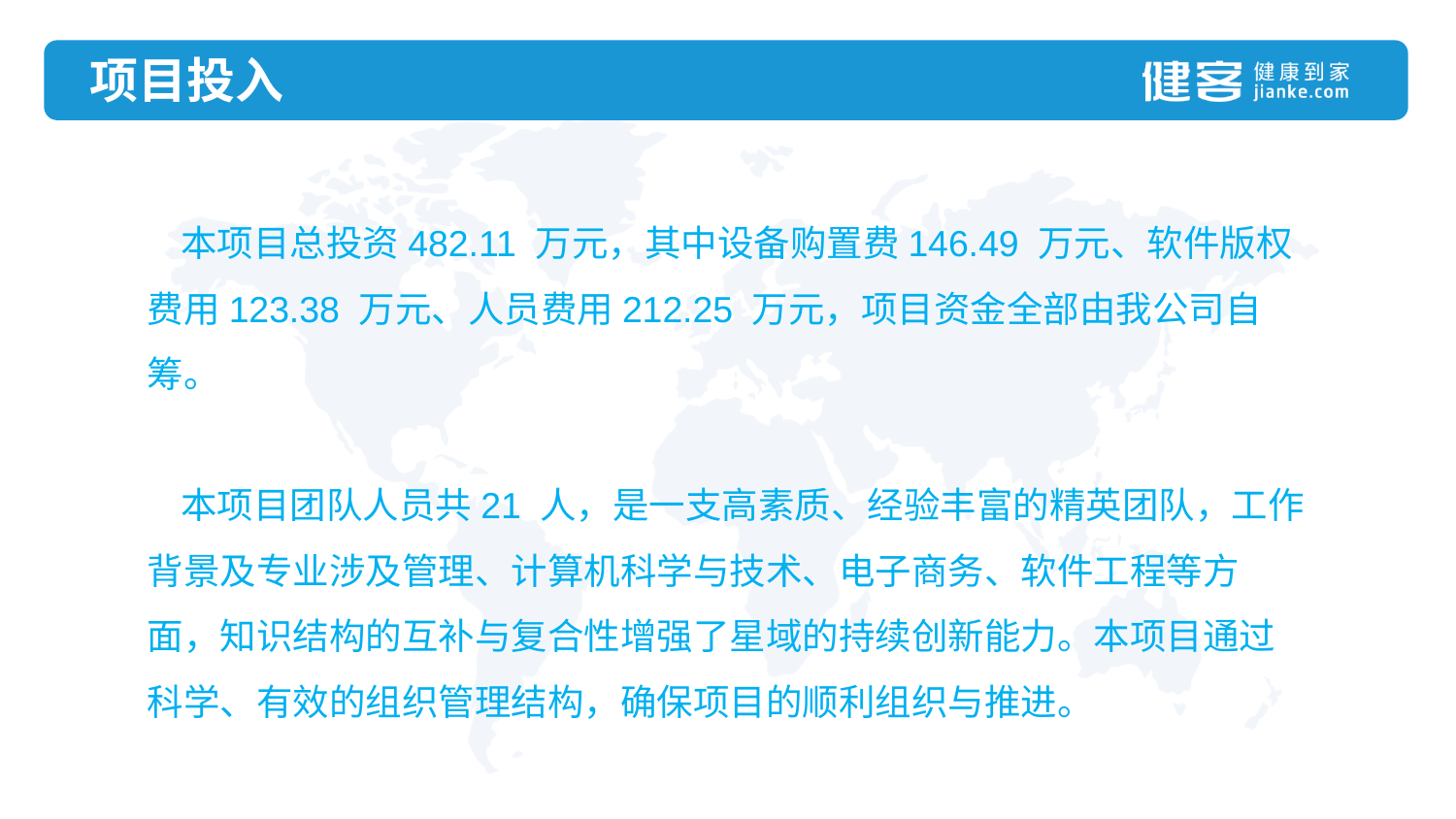

项目投入
   本项目总投资482.11 万元，其中设备购置费146.49 万元、软件版权费用123.38 万元、人员费用212.25 万元，项目资金全部由我公司自筹。

   本项目团队人员共21 人，是一支高素质、经验丰富的精英团队，工作背景及专业涉及管理、计算机科学与技术、电子商务、软件工程等方面，知识结构的互补与复合性增强了星域的持续创新能力。本项目通过科学、有效的组织管理结构，确保项目的顺利组织与推进。